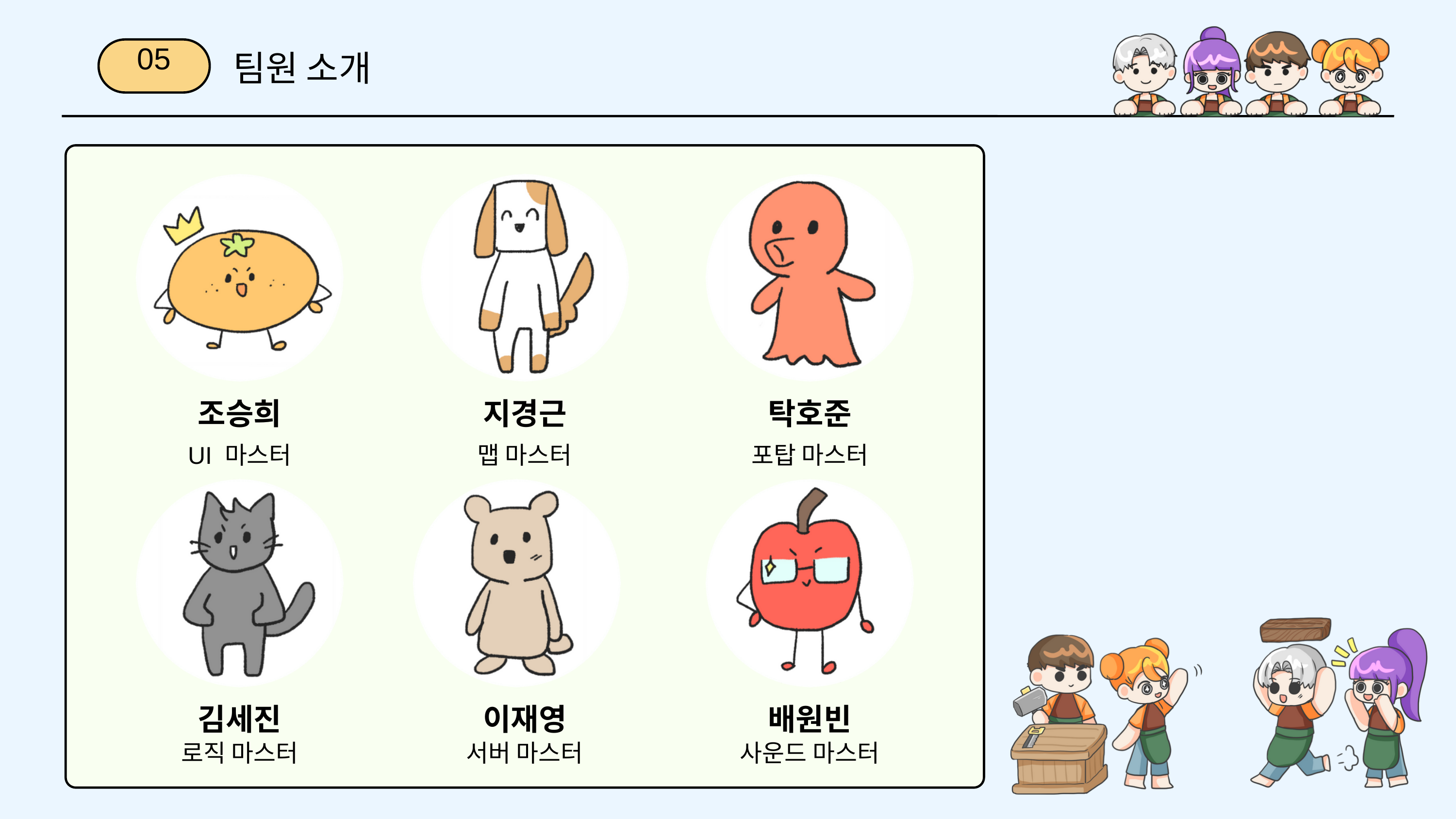

팀원 소개

05

조승희
지경근
탁호준
UI 마스터
맵 마스터
포탑 마스터

김세진
이재영
배원빈
로직 마스터
서버 마스터
사운드 마스터